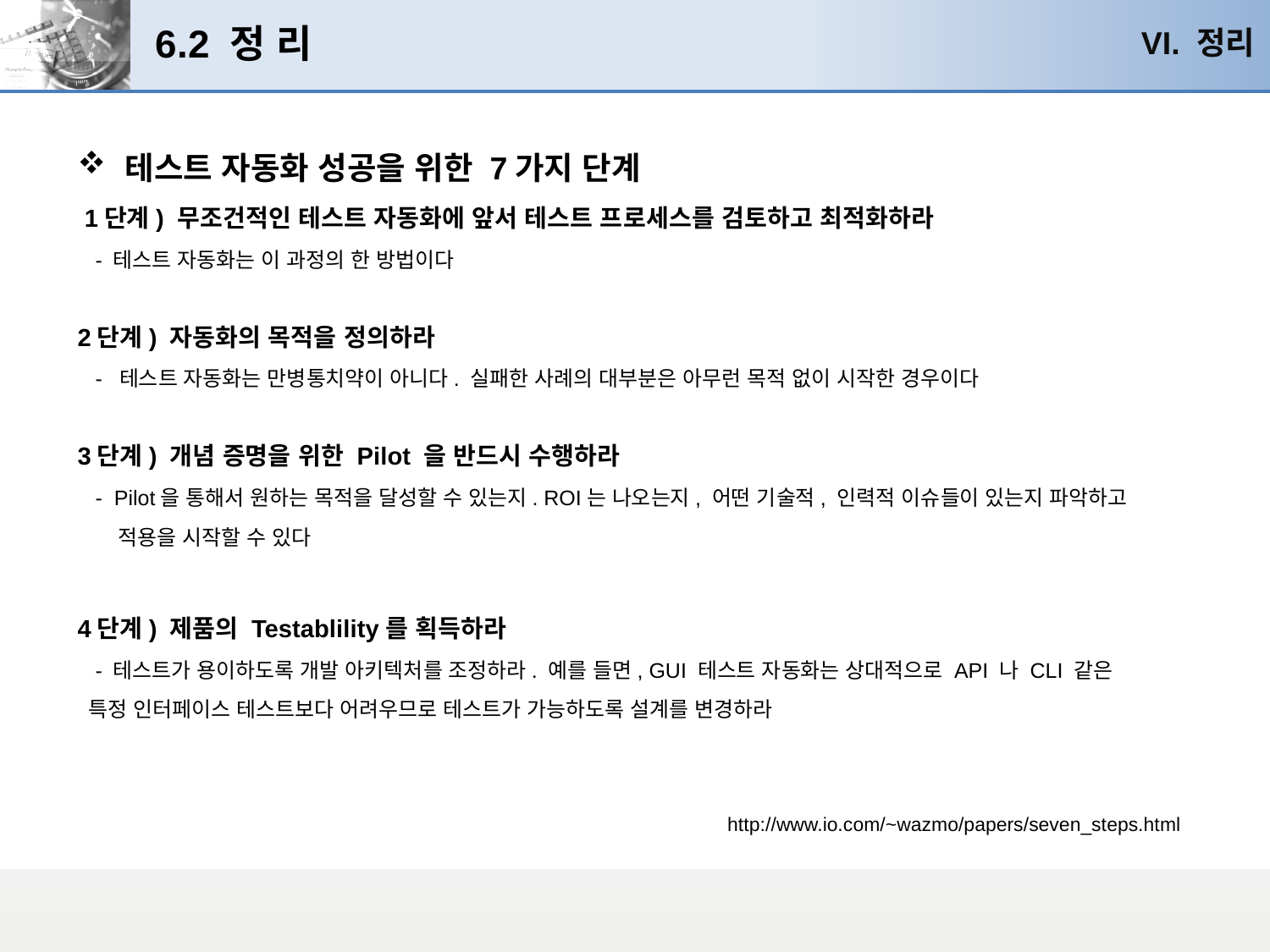

# 6.2 정 리
VI. 정리
테스트 자동화 성공을 위한 7가지 단계
 1단계) 무조건적인 테스트 자동화에 앞서 테스트 프로세스를 검토하고 최적화하라
   - 테스트 자동화는 이 과정의 한 방법이다

2단계) 자동화의 목적을 정의하라
   -  테스트 자동화는 만병통치약이 아니다. 실패한 사례의 대부분은 아무런 목적 없이 시작한 경우이다

3단계) 개념 증명을 위한 Pilot 을 반드시 수행하라
   -  Pilot을 통해서 원하는 목적을 달성할 수 있는지. ROI는 나오는지, 어떤 기술적, 인력적 이슈들이 있는지 파악하고
      적용을 시작할 수 있다

4단계) 제품의 Testablility를 획득하라
   - 테스트가 용이하도록 개발 아키텍처를 조정하라. 예를 들면, GUI 테스트 자동화는 상대적으로 API 나 CLI 같은
 특정 인터페이스 테스트보다 어려우므로 테스트가 가능하도록 설계를 변경하라

http://www.io.com/~wazmo/papers/seven_steps.html